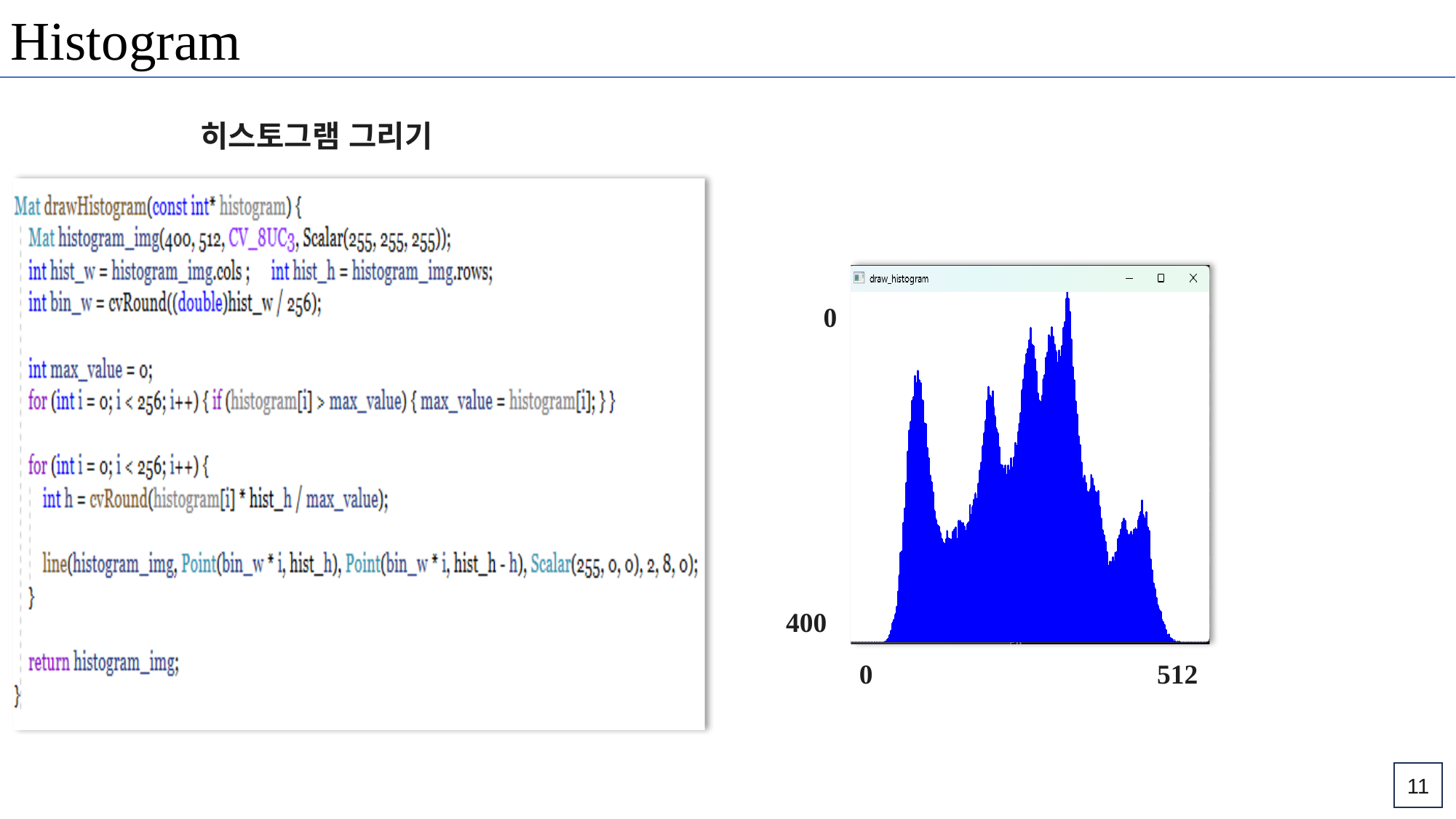

Histogram
히스토그램 그리기

0
400
0
512
11